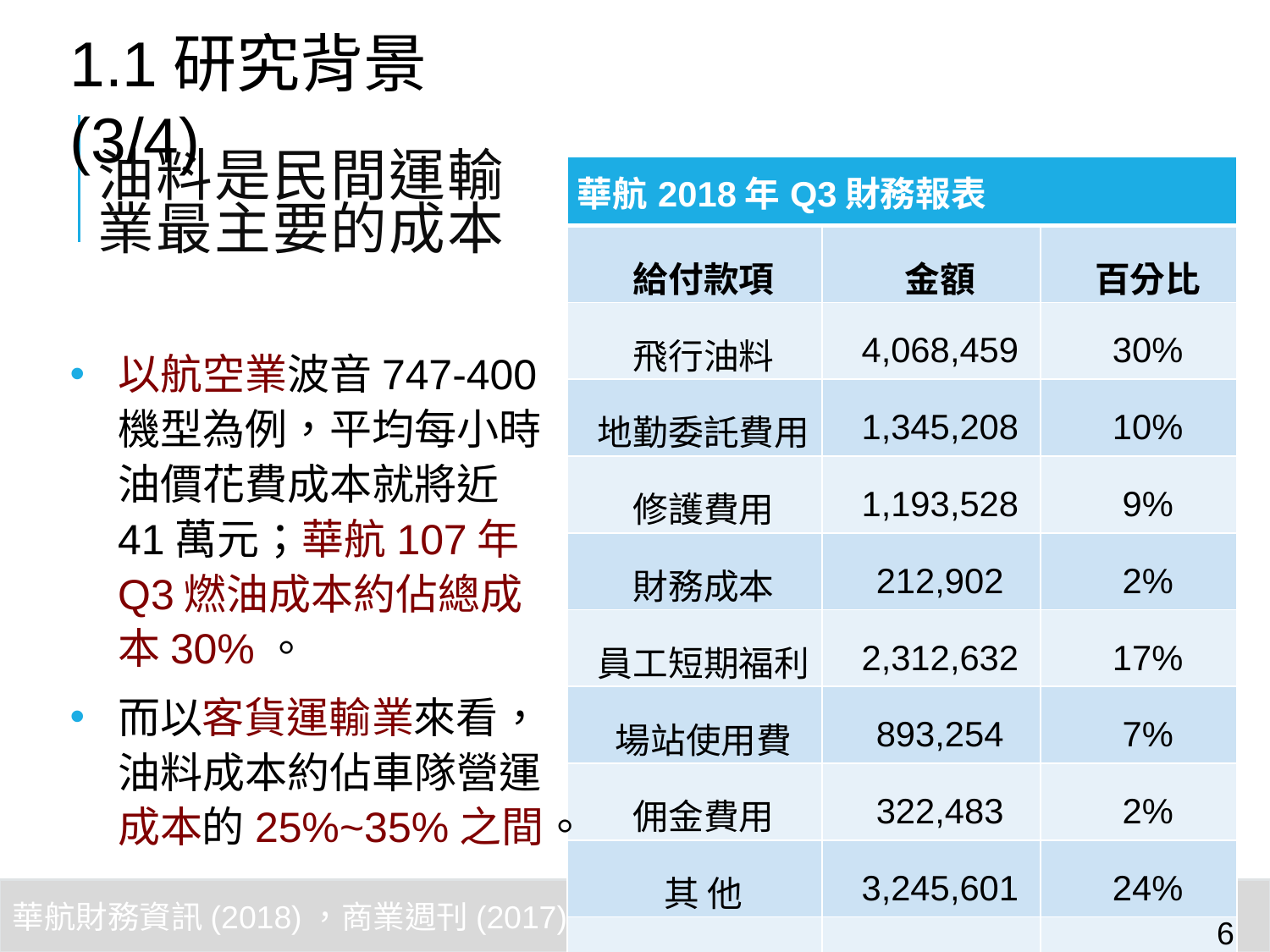

1.1研究背景(3/4)
# 油料是民間運輸業最主要的成本
| 華航2018年Q3財務報表 |  |  |
| --- | --- | --- |
| 給付款項 | 金額 | 百分比 |
| 飛行油料 | 4,068,459 | 30% |
| 地勤委託費用 | 1,345,208 | 10% |
| 修護費用 | 1,193,528 | 9% |
| 財務成本 | 212,902 | 2% |
| 員工短期福利 | 2,312,632 | 17% |
| 場站使用費 | 893,254 | 7% |
| 佣金費用 | 322,483 | 2% |
| 其 他 | 3,245,601 | 24% |
| 合計 | 13,594,067 | 100% |
以航空業波音747-400機型為例，平均每小時油價花費成本就將近41萬元；華航107年Q3燃油成本約佔總成本30%。
而以客貨運輸業來看，油料成本約佔車隊營運成本的25%~35%之間。
（商業周刊，2017），
顯見油料對於民間航運業者之重要性。
華航財務資訊(2018)，商業週刊(2017)
6